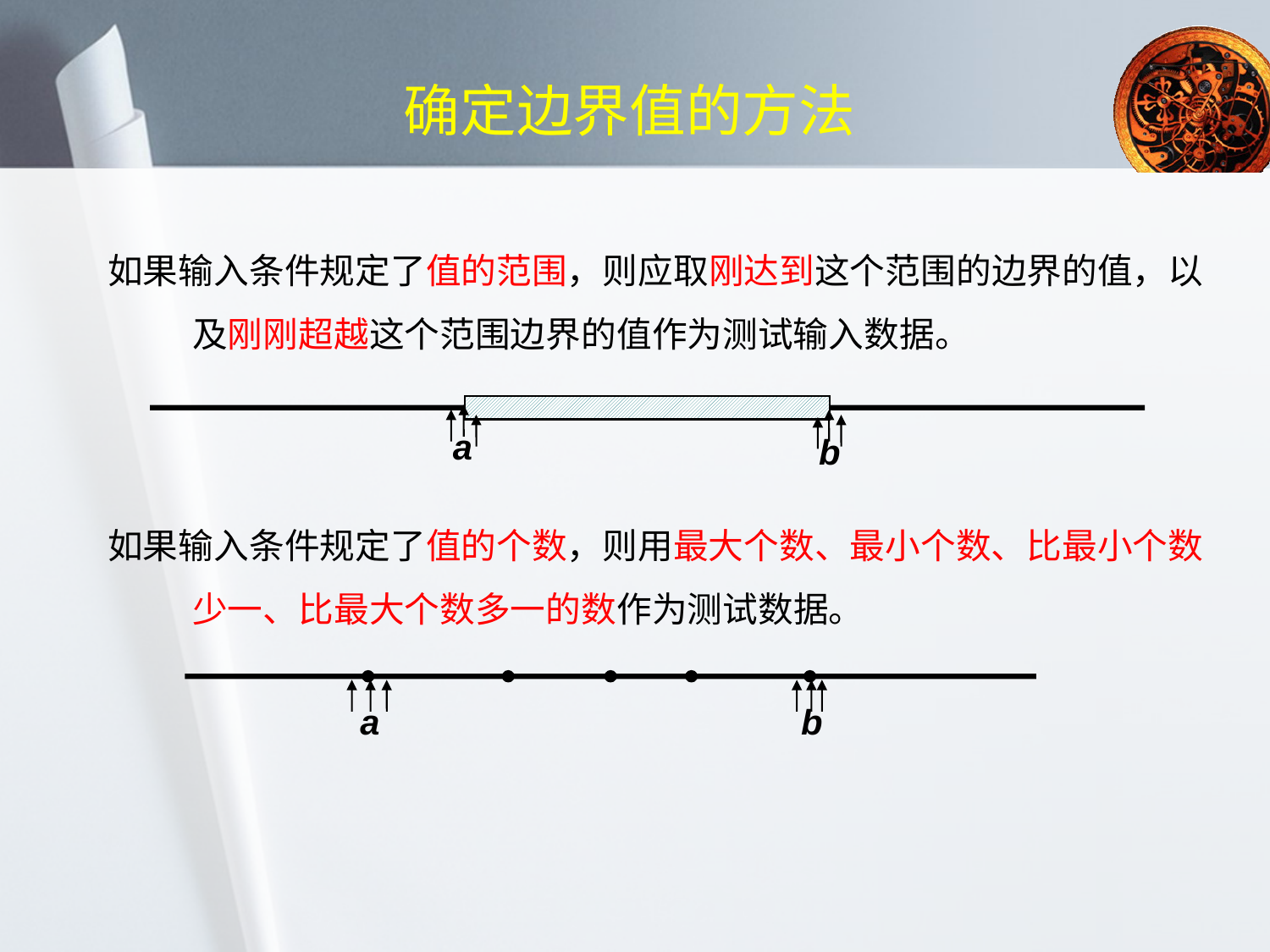

# 确定边界值的方法
如果输入条件规定了值的范围，则应取刚达到这个范围的边界的值，以及刚刚超越这个范围边界的值作为测试输入数据。

如果输入条件规定了值的个数，则用最大个数、最小个数、比最小个数少一、比最大个数多一的数作为测试数据。

a

b

a

b